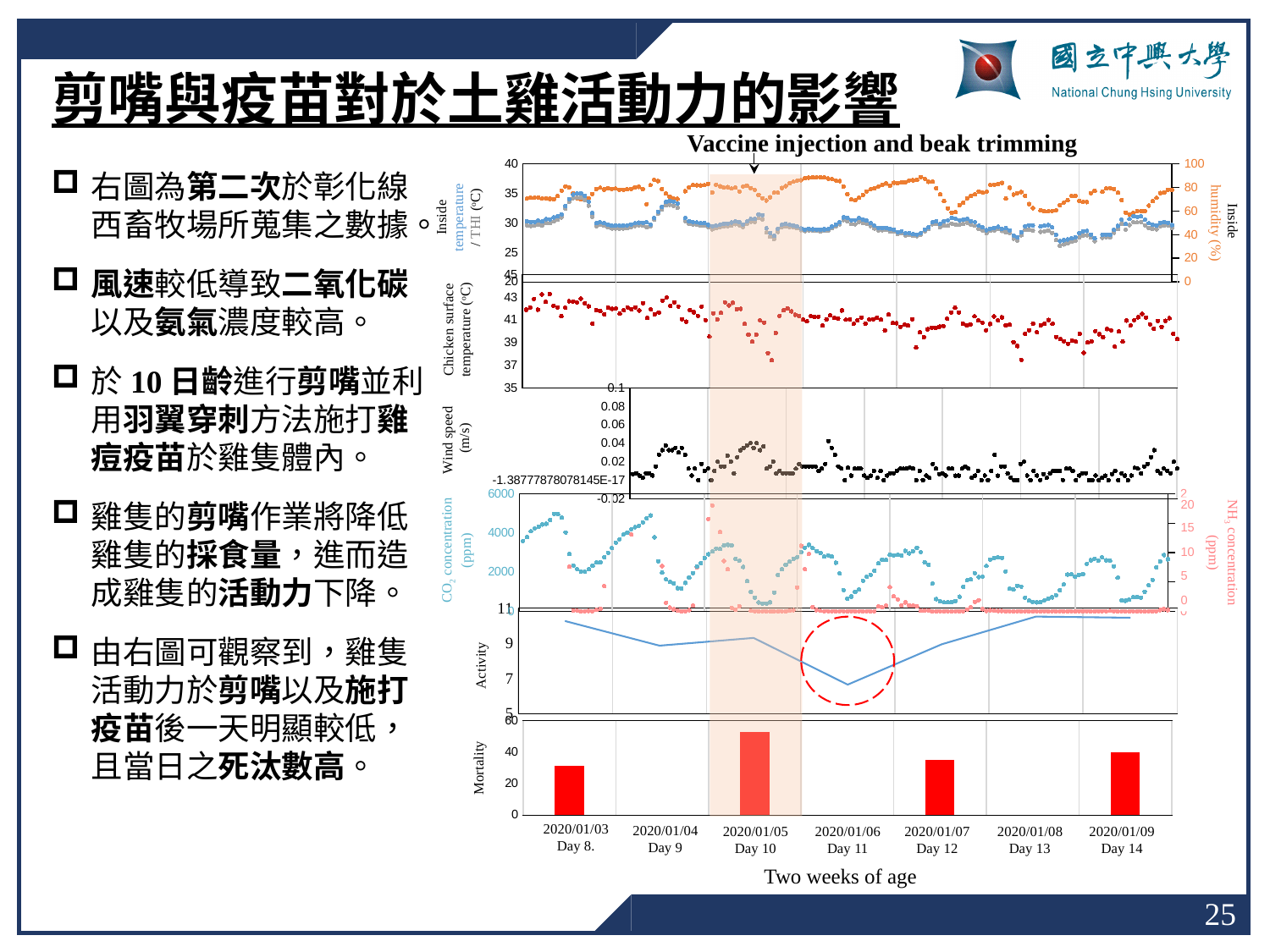

剪嘴與疫苗對於土雞活動力的影響
Vaccine injection and beak trimming

### Chart

| Category | 平均溫度(Hr) | THI(Hr) | 平均濕度(Hr) |
|---|---|---|---|
Inside
 temperature
/ THI (oC)
Inside
humidity (%)

### Chart

| Category | 表體溫度 |
|---|---|
Chicken surface temperature (oC)

### Chart

| Category | 風速(Hr) |
|---|---|
Wind speed
(m/s)

### Chart

| Category | CO2 | 氨氣濃度 |
|---|---|---|
20
15
10
5
0

CO2 concentration (ppm)
NH3 concentration (ppm)

### Chart

| Category |  |
|---|---|
Activity

### Chart

| Category |  |
|---|---|
| 1月3日 | 31.0 |
| 1月4日 | None |
| 1月5日 | 53.0 |
| 1月6日 | None |
| 1月7日 | 35.0 |
| 1月8日 | None |
| 1月9日 | 40.0 |
Mortality
2020/01/03
Day 8.
2020/01/04
Day 9
2020/01/09
Day 14
2020/01/06
Day 11
2020/01/07
Day 12
2020/01/08
Day 13
2020/01/05
Day 10
Two weeks of age
右圖為第二次於彰化線西畜牧場所蒐集之數據。
風速較低導致二氧化碳以及氨氣濃度較高。
於10日齡進行剪嘴並利用羽翼穿刺方法施打雞痘疫苗於雞隻體內。
雞隻的剪嘴作業將降低雞隻的採食量，進而造成雞隻的活動力下降。
由右圖可觀察到，雞隻活動力於剪嘴以及施打疫苗後一天明顯較低，且當日之死汰數高。

25